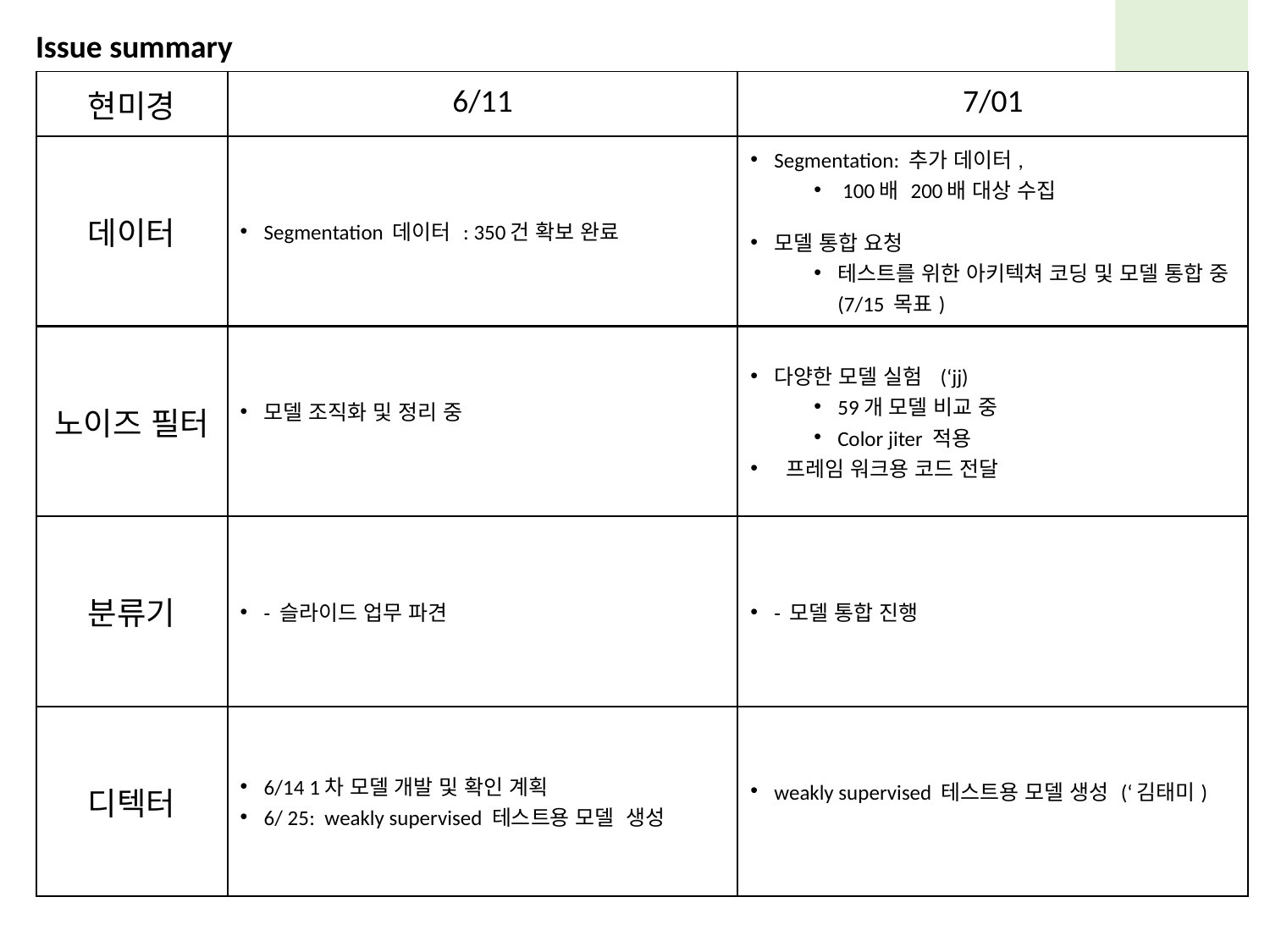

Issue summary
| 현미경 | 6/11 | 7/01 |
| --- | --- | --- |
| 데이터 | Segmentation 데이터 : 350건 확보 완료 | Segmentation: 추가 데이터, 100배 200배 대상 수집 모델 통합 요청 테스트를 위한 아키텍쳐 코딩 및 모델 통합 중 (7/15 목표) |
|  |  |  |
| 노이즈 필터 | 모델 조직화 및 정리 중 | 다양한 모델 실험 (‘jj) 59개 모델 비교 중 Color jiter 적용 프레임 워크용 코드 전달 |
| --- | --- | --- |
| 분류기 | - 슬라이드 업무 파견 | - 모델 통합 진행 |
| 디텍터 | 6/14 1차 모델 개발 및 확인 계획 6/ 25: weakly supervised 테스트용 모델 생성 | weakly supervised 테스트용 모델 생성 (‘김태미) |